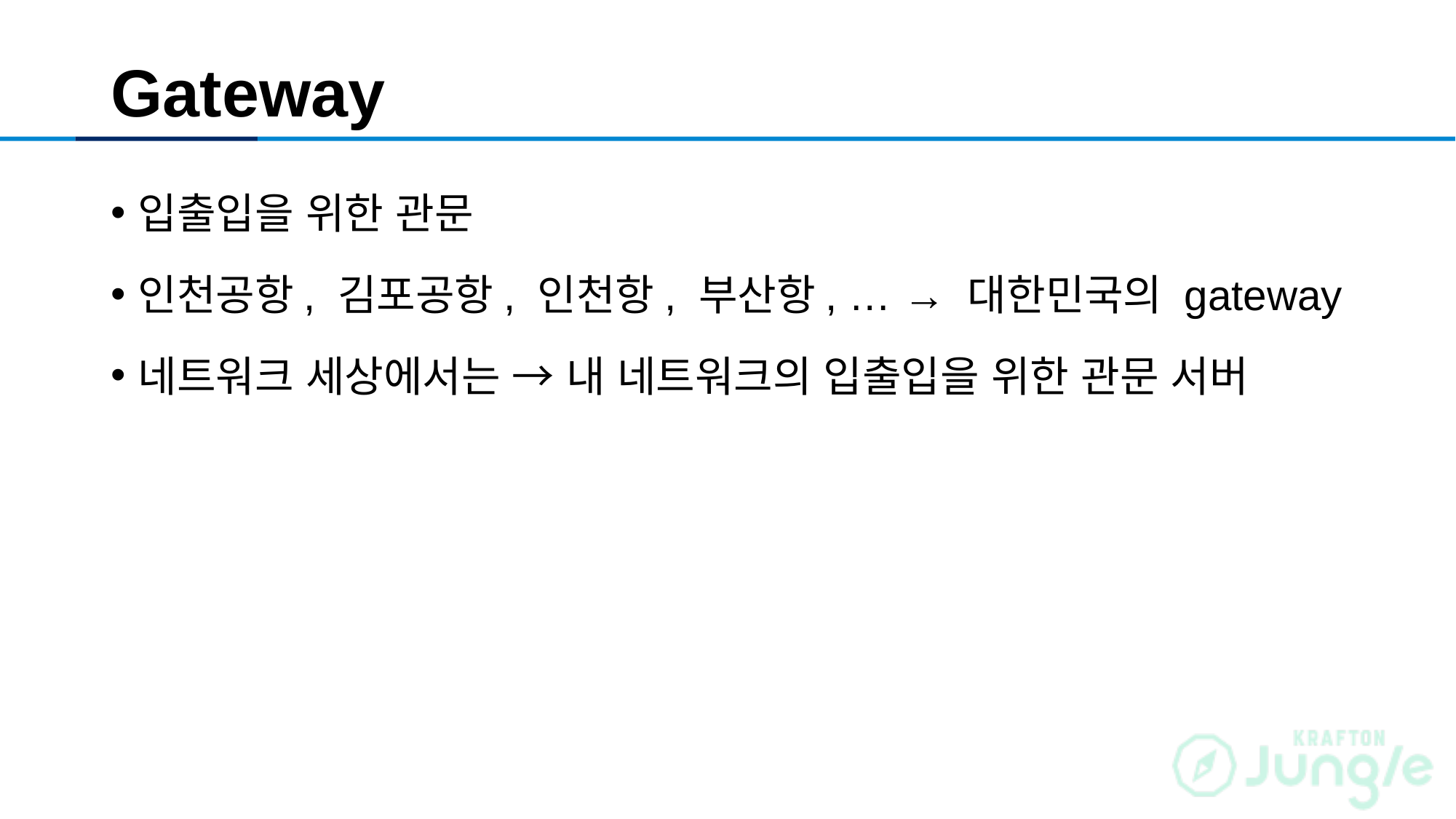

# Gateway
입출입을 위한 관문
인천공항, 김포공항, 인천항, 부산항, … → 대한민국의 gateway
네트워크 세상에서는 → 내 네트워크의 입출입을 위한 관문 서버